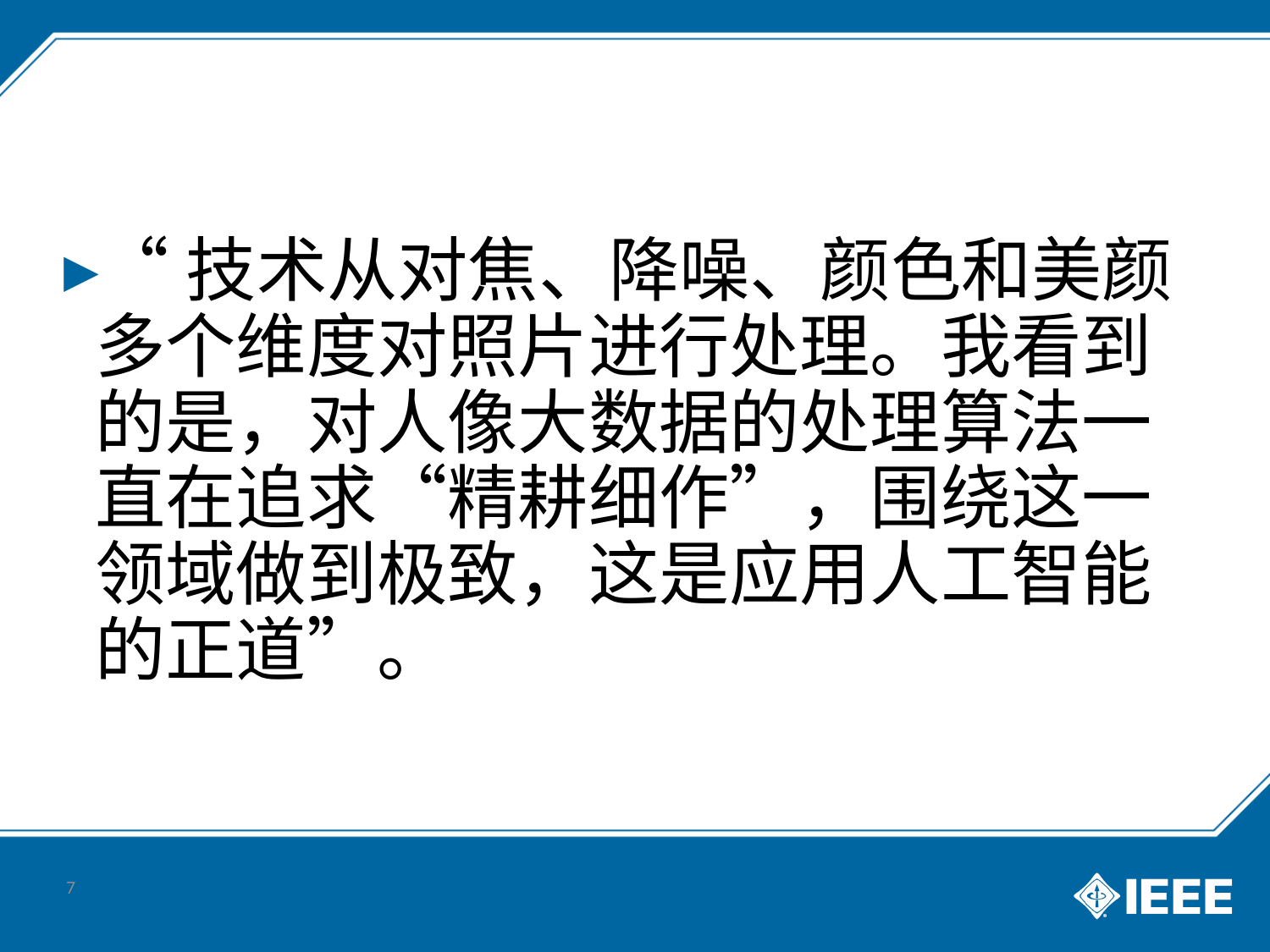

#
“技术从对焦、降噪、颜色和美颜多个维度对照片进行处理。我看到的是，对人像大数据的处理算法一直在追求“精耕细作”，围绕这一领域做到极致，这是应用人工智能的正道”。
7